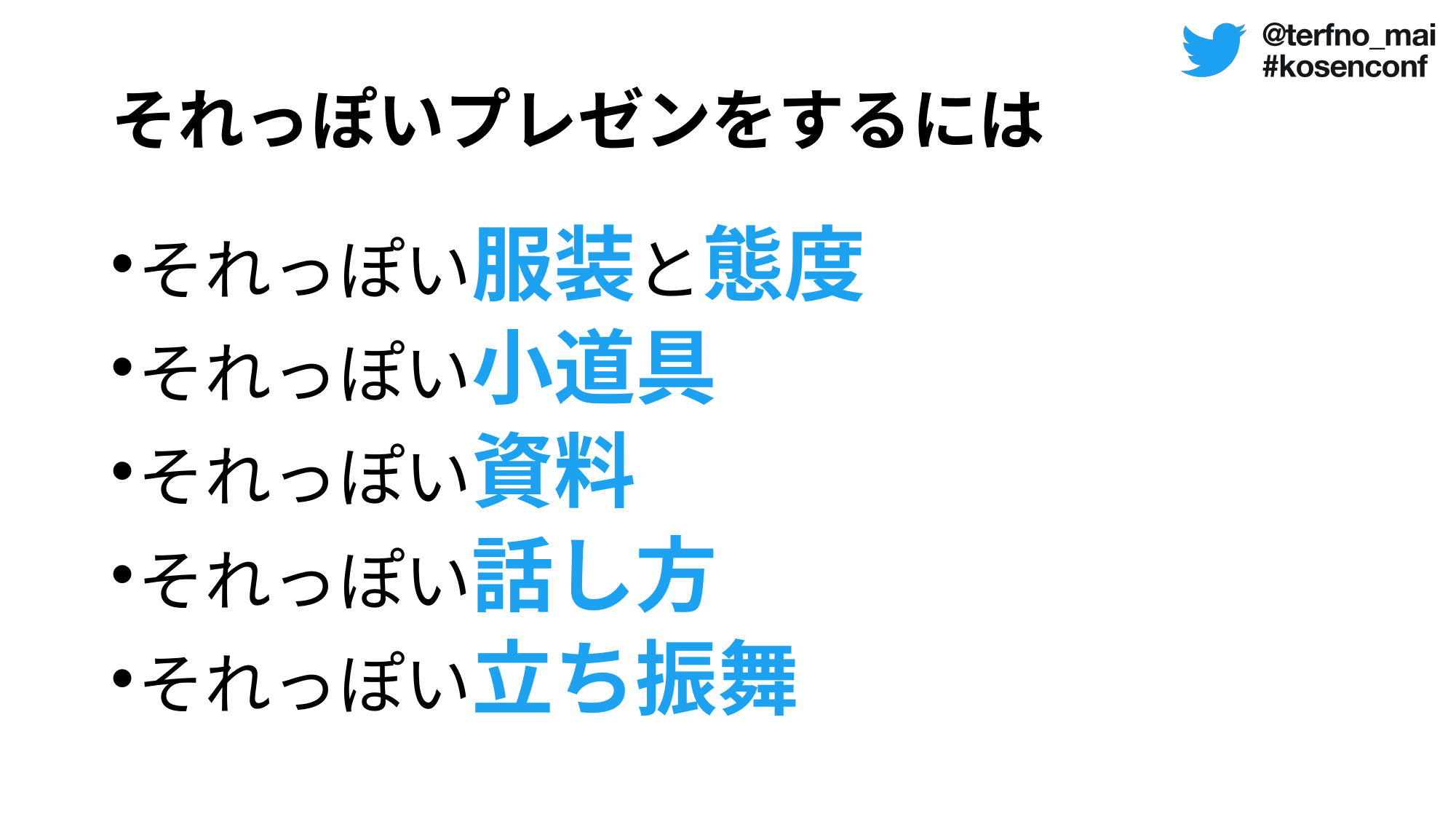

# それっぽいプレゼンをするには
それっぽい服装と態度
それっぽい小道具
それっぽい資料
それっぽい話し方
それっぽい立ち振舞